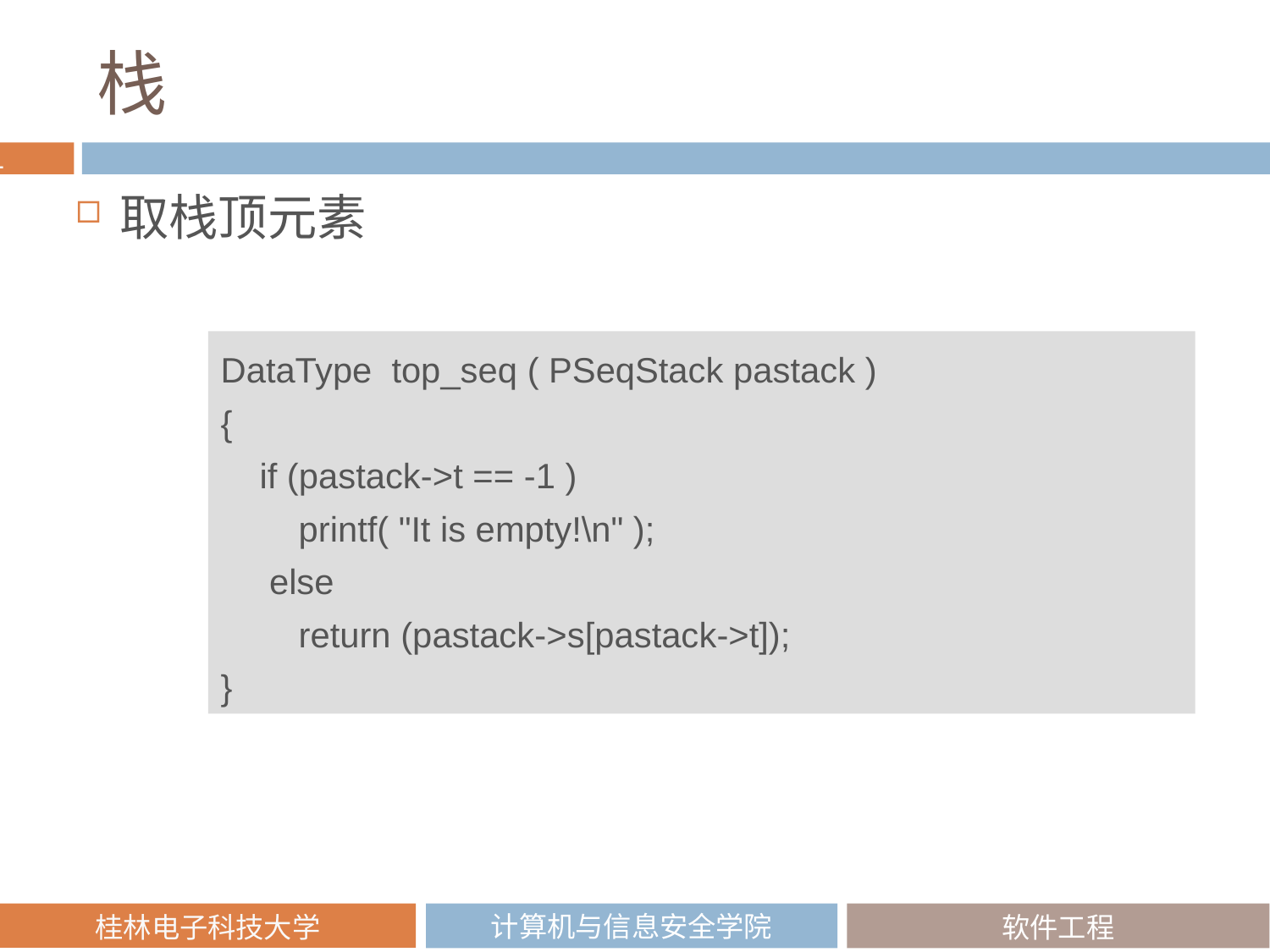

# 栈
取栈顶元素
DataType  top_seq ( PSeqStack pastack )
{
    if (pastack->t == -1 )
        printf( "It is empty!\n" );
     else
        return (pastack->s[pastack->t]);
}